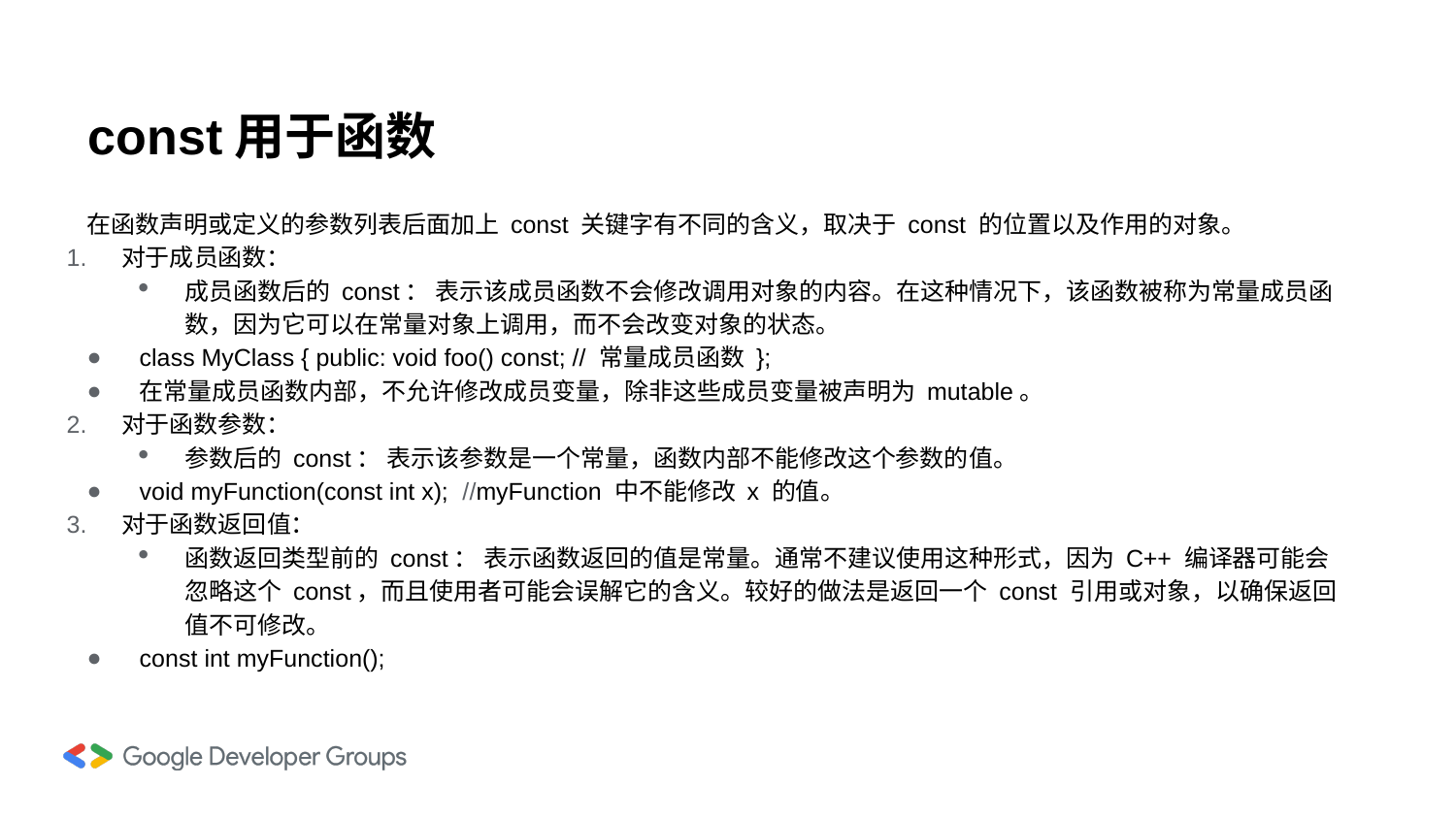

# const用于函数
在函数声明或定义的参数列表后面加上 const 关键字有不同的含义，取决于 const 的位置以及作用的对象。
对于成员函数：
成员函数后的 const： 表示该成员函数不会修改调用对象的内容。在这种情况下，该函数被称为常量成员函数，因为它可以在常量对象上调用，而不会改变对象的状态。
class MyClass { public: void foo() const; // 常量成员函数 };
在常量成员函数内部，不允许修改成员变量，除非这些成员变量被声明为 mutable。
对于函数参数：
参数后的 const： 表示该参数是一个常量，函数内部不能修改这个参数的值。
void myFunction(const int x);  //myFunction 中不能修改 x 的值。
对于函数返回值：
函数返回类型前的 const： 表示函数返回的值是常量。通常不建议使用这种形式，因为 C++ 编译器可能会忽略这个 const，而且使用者可能会误解它的含义。较好的做法是返回一个 const 引用或对象，以确保返回值不可修改。
const int myFunction();